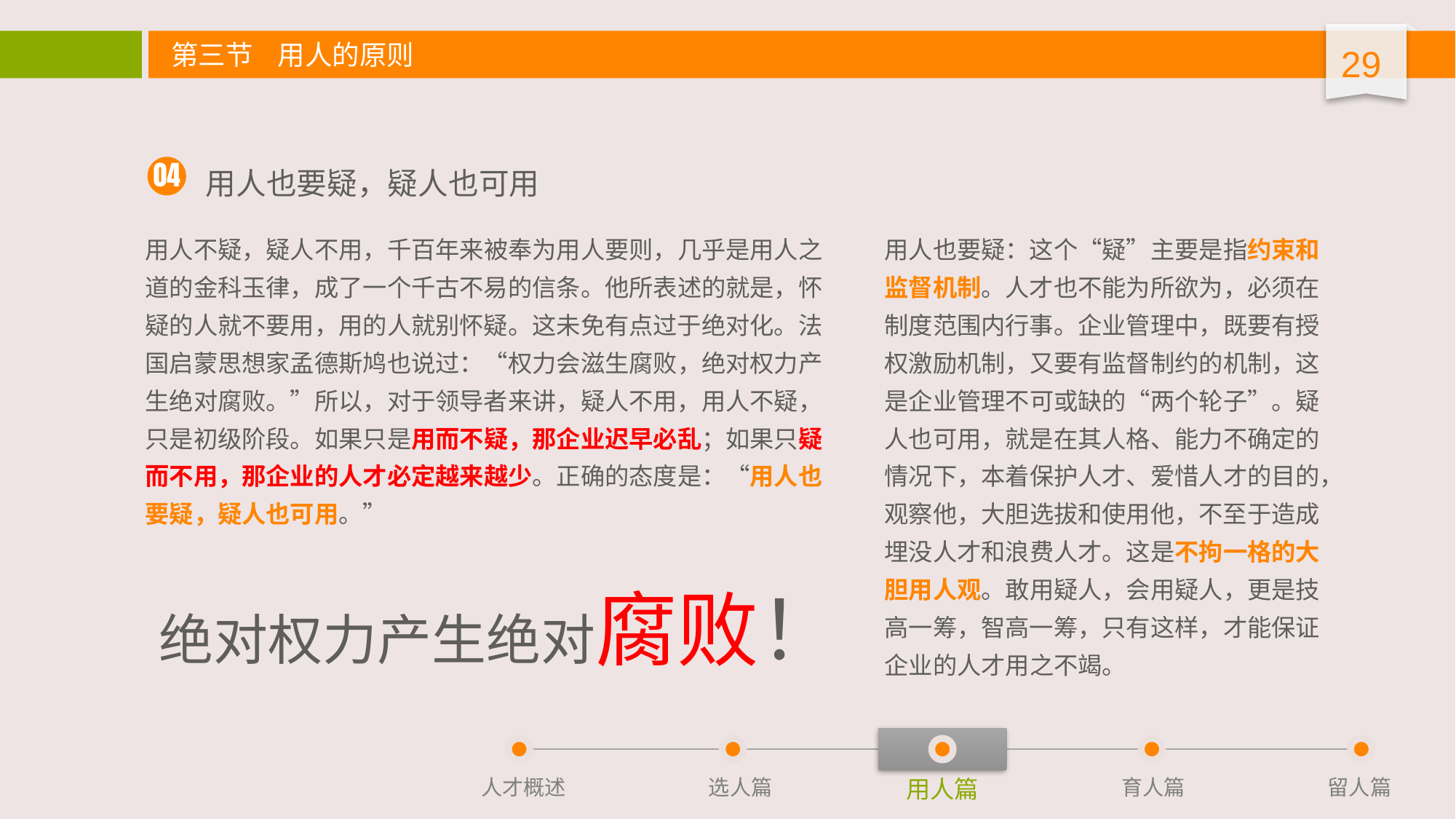

用人也要疑，疑人也可用
04

用人不疑，疑人不用，千百年来被奉为用人要则，几乎是用人之道的金科玉律，成了一个千古不易的信条。他所表述的就是，怀疑的人就不要用，用的人就别怀疑。这未免有点过于绝对化。法国启蒙思想家孟德斯鸠也说过：“权力会滋生腐败，绝对权力产生绝对腐败。”所以，对于领导者来讲，疑人不用，用人不疑，只是初级阶段。如果只是用而不疑，那企业迟早必乱；如果只疑而不用，那企业的人才必定越来越少。正确的态度是：“用人也要疑，疑人也可用。”
用人也要疑：这个“疑”主要是指约束和监督机制。人才也不能为所欲为，必须在制度范围内行事。企业管理中，既要有授权激励机制，又要有监督制约的机制，这是企业管理不可或缺的“两个轮子”。疑人也可用，就是在其人格、能力不确定的情况下，本着保护人才、爱惜人才的目的，观察他，大胆选拔和使用他，不至于造成埋没人才和浪费人才。这是不拘一格的大胆用人观。敢用疑人，会用疑人，更是技高一筹，智高一筹，只有这样，才能保证企业的人才用之不竭。
绝对权力产生绝对腐败！